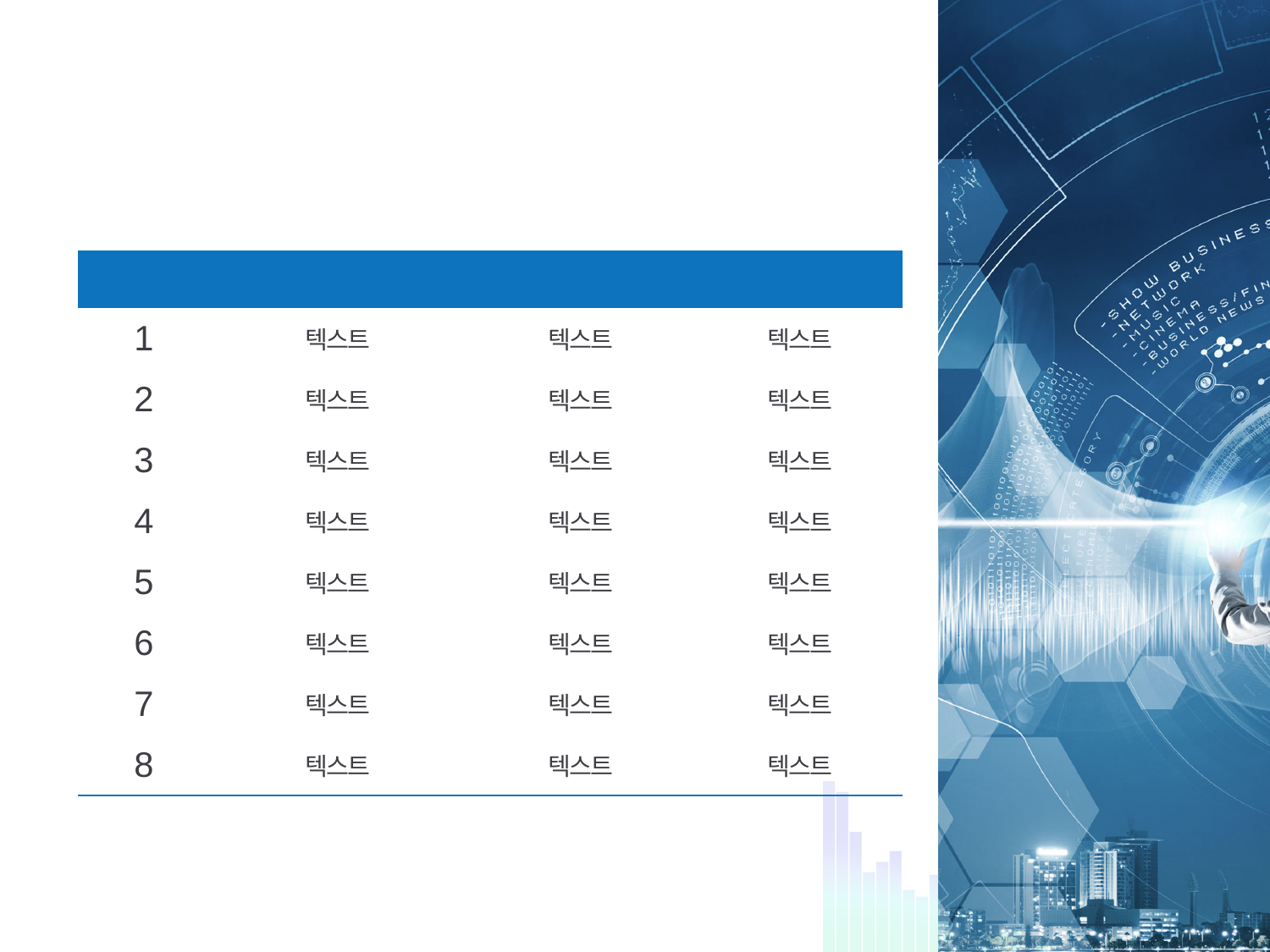

#
| 순서 | 텍스트 | 텍스트 | 텍스트 |
| --- | --- | --- | --- |
| 1 | 텍스트 | 텍스트 | 텍스트 |
| 2 | 텍스트 | 텍스트 | 텍스트 |
| 3 | 텍스트 | 텍스트 | 텍스트 |
| 4 | 텍스트 | 텍스트 | 텍스트 |
| 5 | 텍스트 | 텍스트 | 텍스트 |
| 6 | 텍스트 | 텍스트 | 텍스트 |
| 7 | 텍스트 | 텍스트 | 텍스트 |
| 8 | 텍스트 | 텍스트 | 텍스트 |